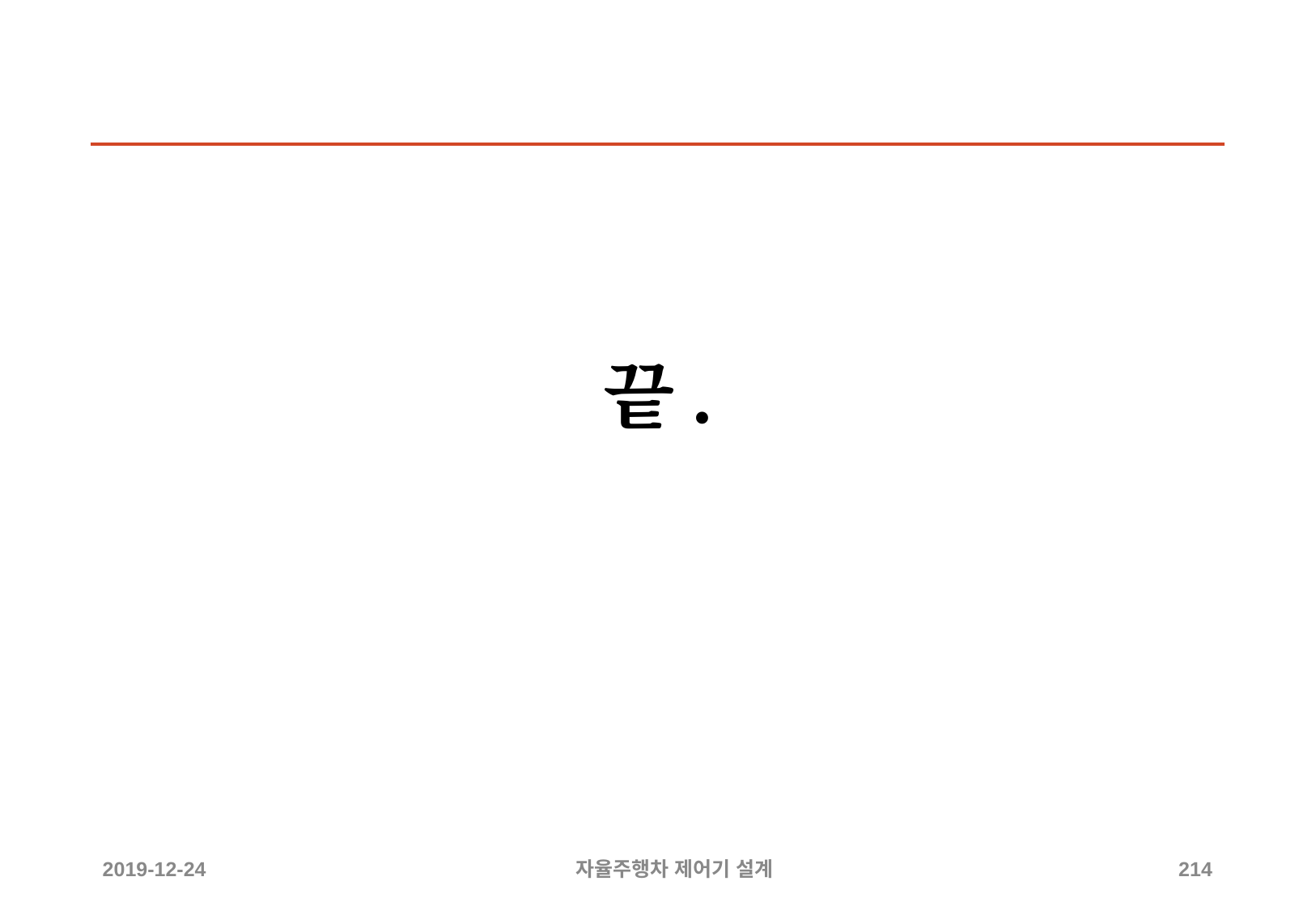

# 끝.
2019-12-24
자율주행차 제어기 설계
214